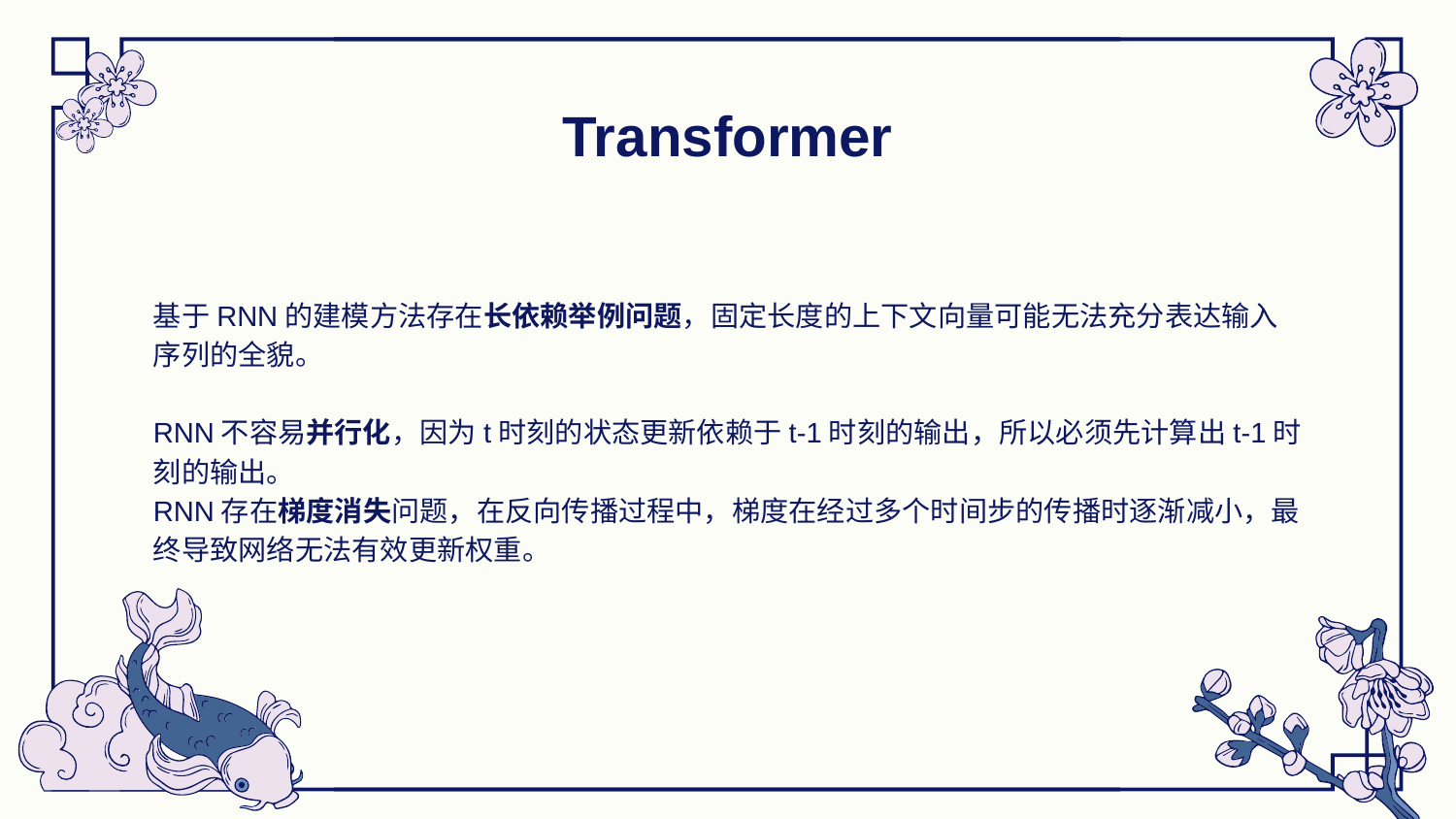

# Transformer
基于RNN的建模方法存在长依赖举例问题，固定长度的上下文向量可能无法充分表达输入序列的全貌。

RNN不容易并行化，因为t时刻的状态更新依赖于t-1时刻的输出，所以必须先计算出t-1时刻的输出。
RNN存在梯度消失问题，在反向传播过程中，梯度在经过多个时间步的传播时逐渐减小，最终导致网络无法有效更新权重。